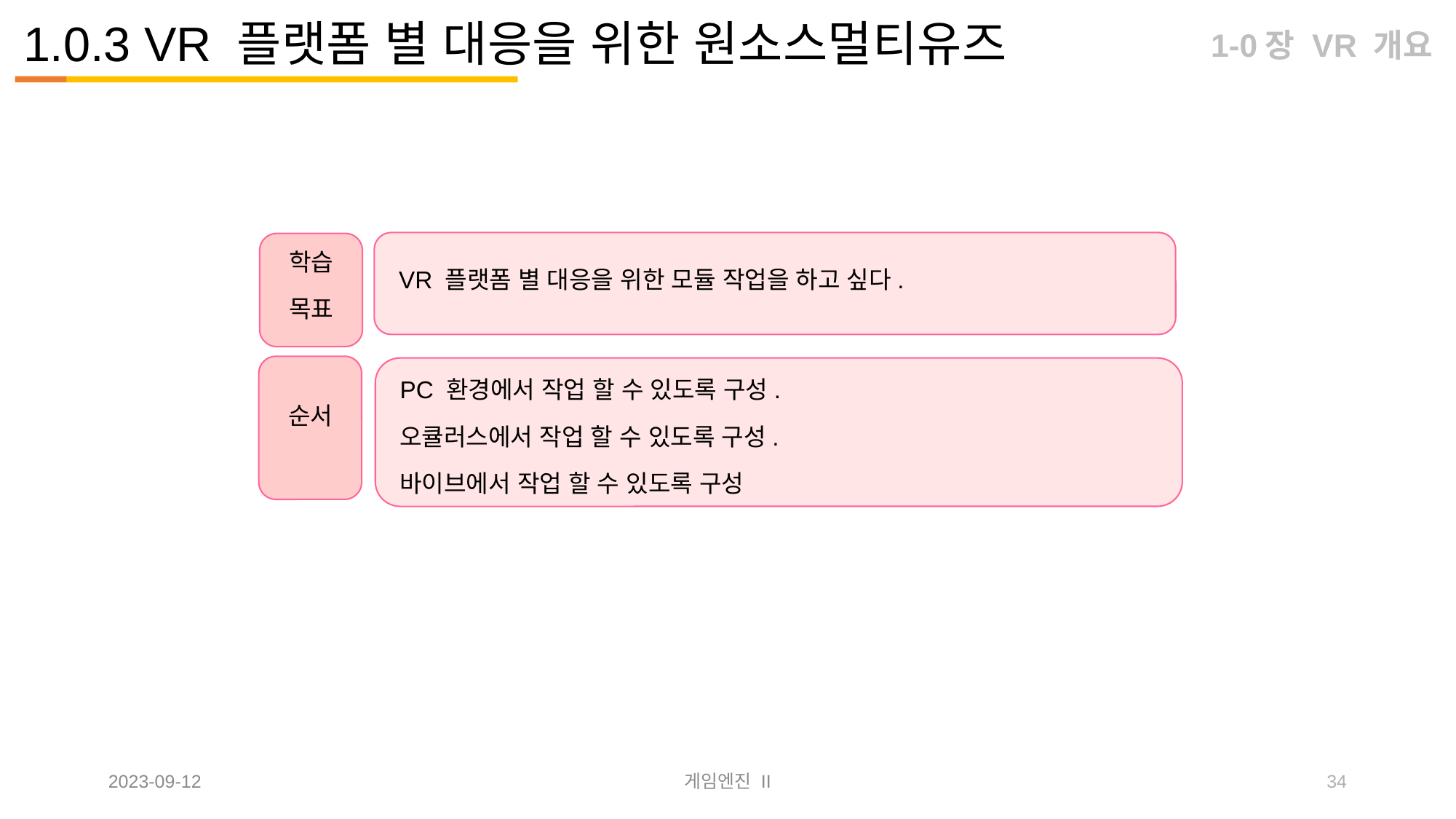

# 1.0.3 VR 플랫폼 별 대응을 위한 원소스멀티유즈
1-0장 VR 개요

학습
목표

VR 플랫폼 별 대응을 위한 모듈 작업을 하고 싶다.

PC 환경에서 작업 할 수 있도록 구성.
오큘러스에서 작업 할 수 있도록 구성.
바이브에서 작업 할 수 있도록 구성

순서
2023-09-12
게임엔진 II
34